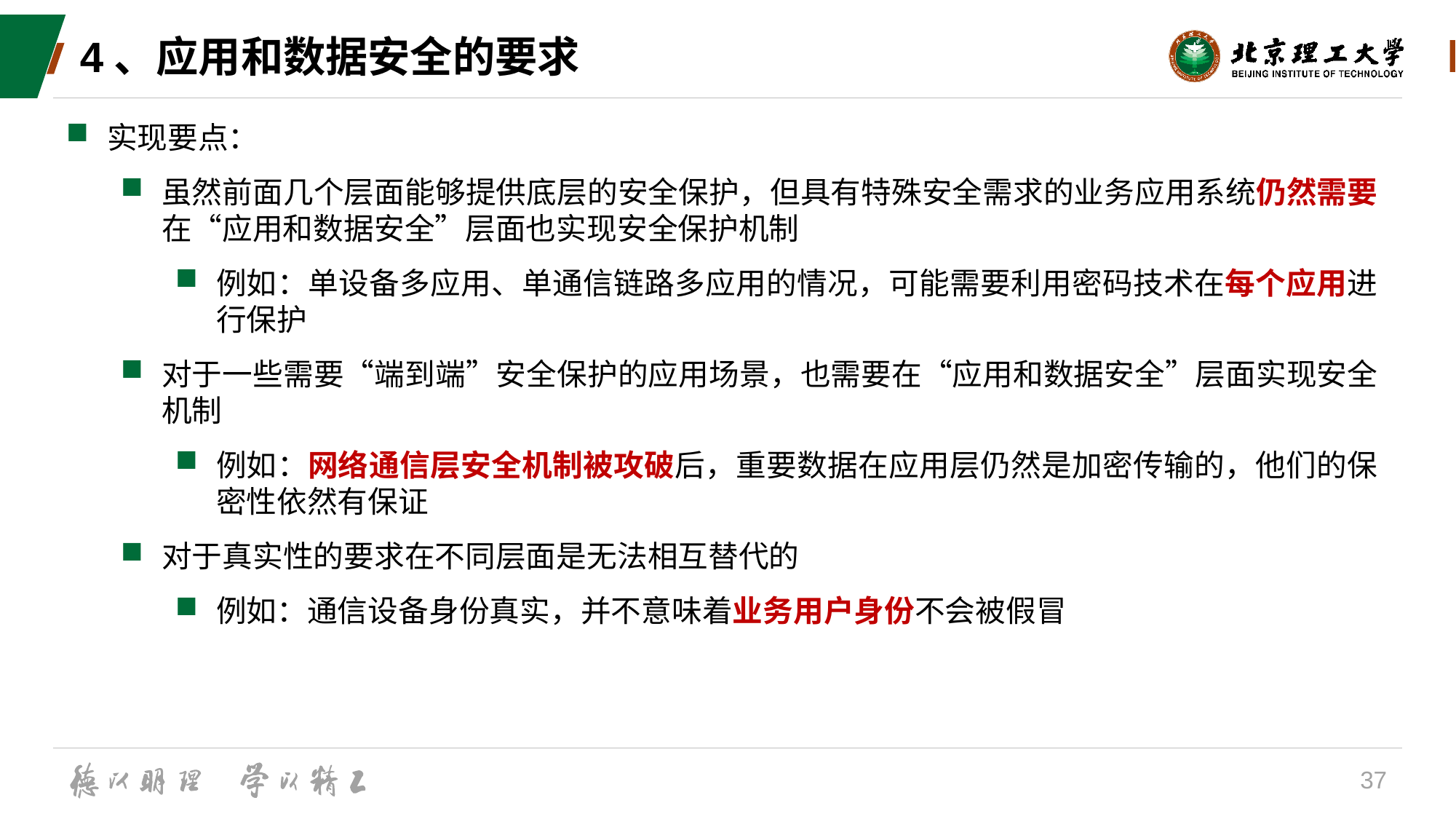

# 4、应用和数据安全的要求
实现要点：
虽然前面几个层面能够提供底层的安全保护，但具有特殊安全需求的业务应用系统仍然需要在“应用和数据安全”层面也实现安全保护机制
例如：单设备多应用、单通信链路多应用的情况，可能需要利用密码技术在每个应用进行保护
对于一些需要“端到端”安全保护的应用场景，也需要在“应用和数据安全”层面实现安全机制
例如：网络通信层安全机制被攻破后，重要数据在应用层仍然是加密传输的，他们的保密性依然有保证
对于真实性的要求在不同层面是无法相互替代的
例如：通信设备身份真实，并不意味着业务用户身份不会被假冒